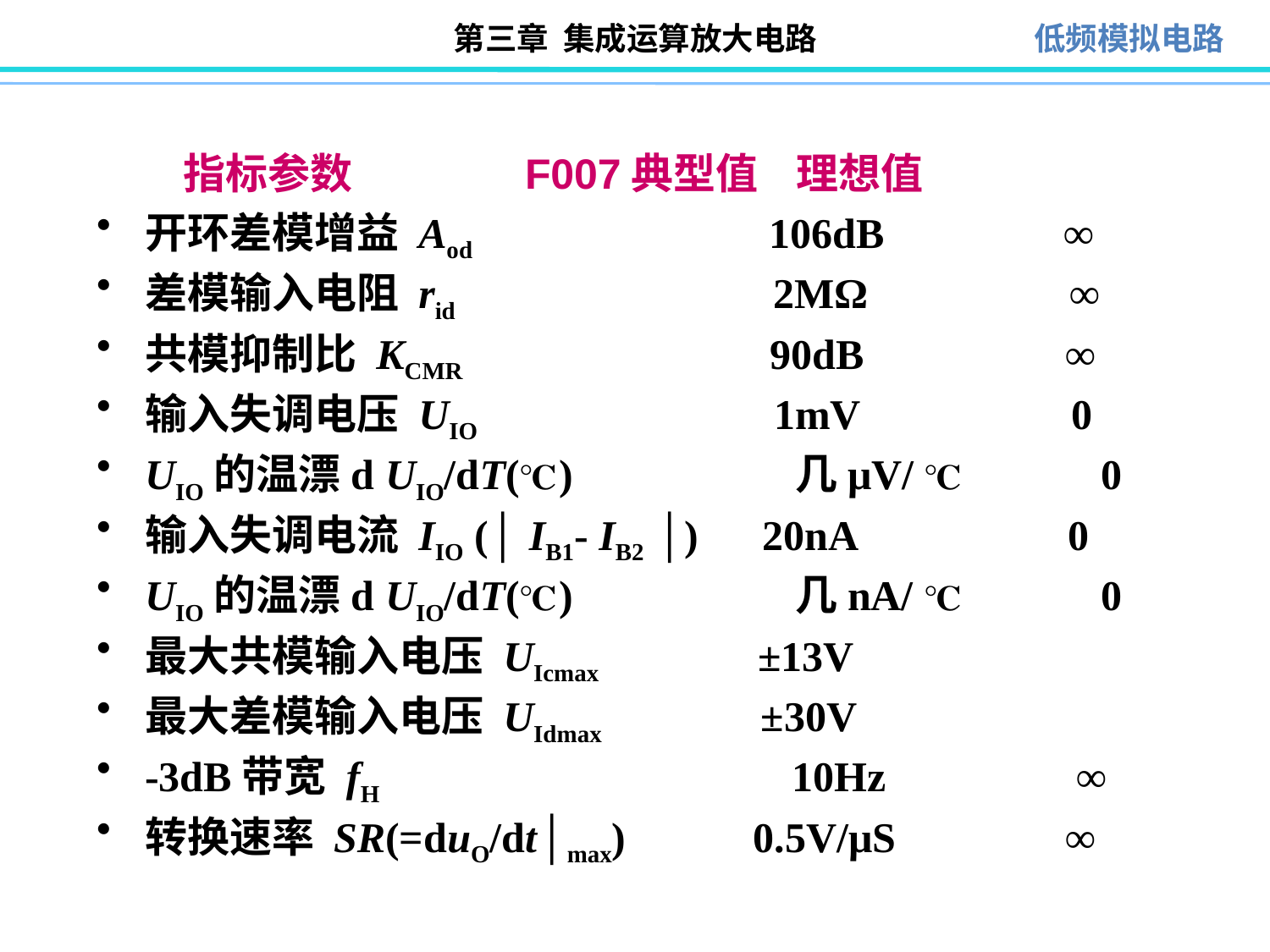

指标参数                 F007典型值    理想值
开环差模增益 Aod                            106dB                 ∞
差模输入电阻 rid                              2MΩ                   ∞
共模抑制比 KCMR                             90dB                   ∞
输入失调电压 UIO                            1mV                    0
UIO的温漂d UIO/dT(℃)                    几μV/ ℃             0
输入失调电流 IIO (│ IB1- IB2 │)      20nA                    0
UIO的温漂d UIO/dT(℃)                    几nA/ ℃             0
最大共模输入电压 UIcmax               ±13V
最大差模输入电压 UIdmax               ±30V
-3dB带宽 fH                                       10Hz                  ∞
转换速率 SR(=duO/dt│max)            0.5V/μS                ∞